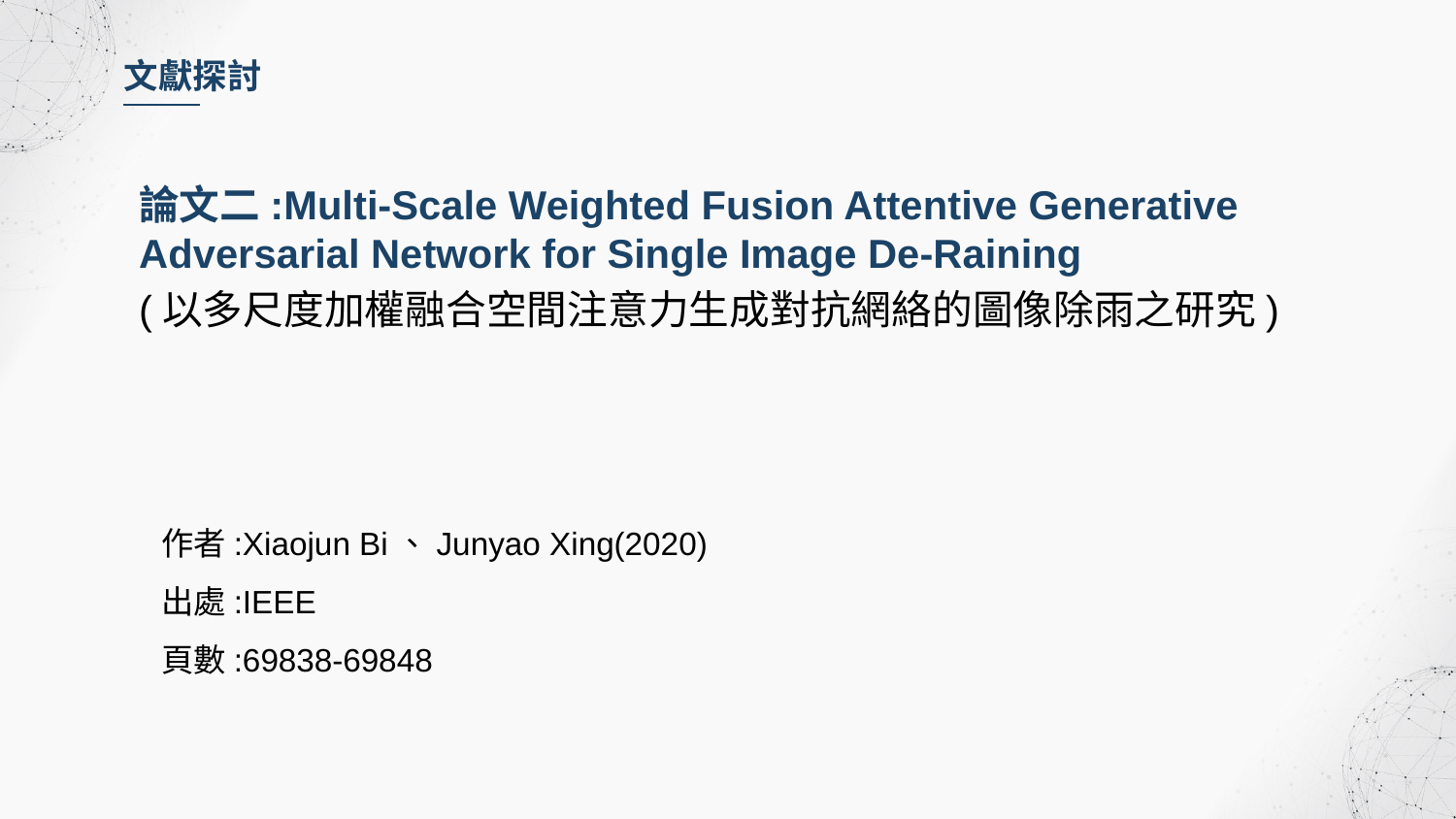

文獻探討
論文二:Multi-Scale Weighted Fusion Attentive Generative Adversarial Network for Single Image De-Raining
(以多尺度加權融合空間注意力生成對抗網絡的圖像除雨之研究)

作者:Xiaojun Bi、Junyao Xing(2020)
出處:IEEE
頁數:69838-69848